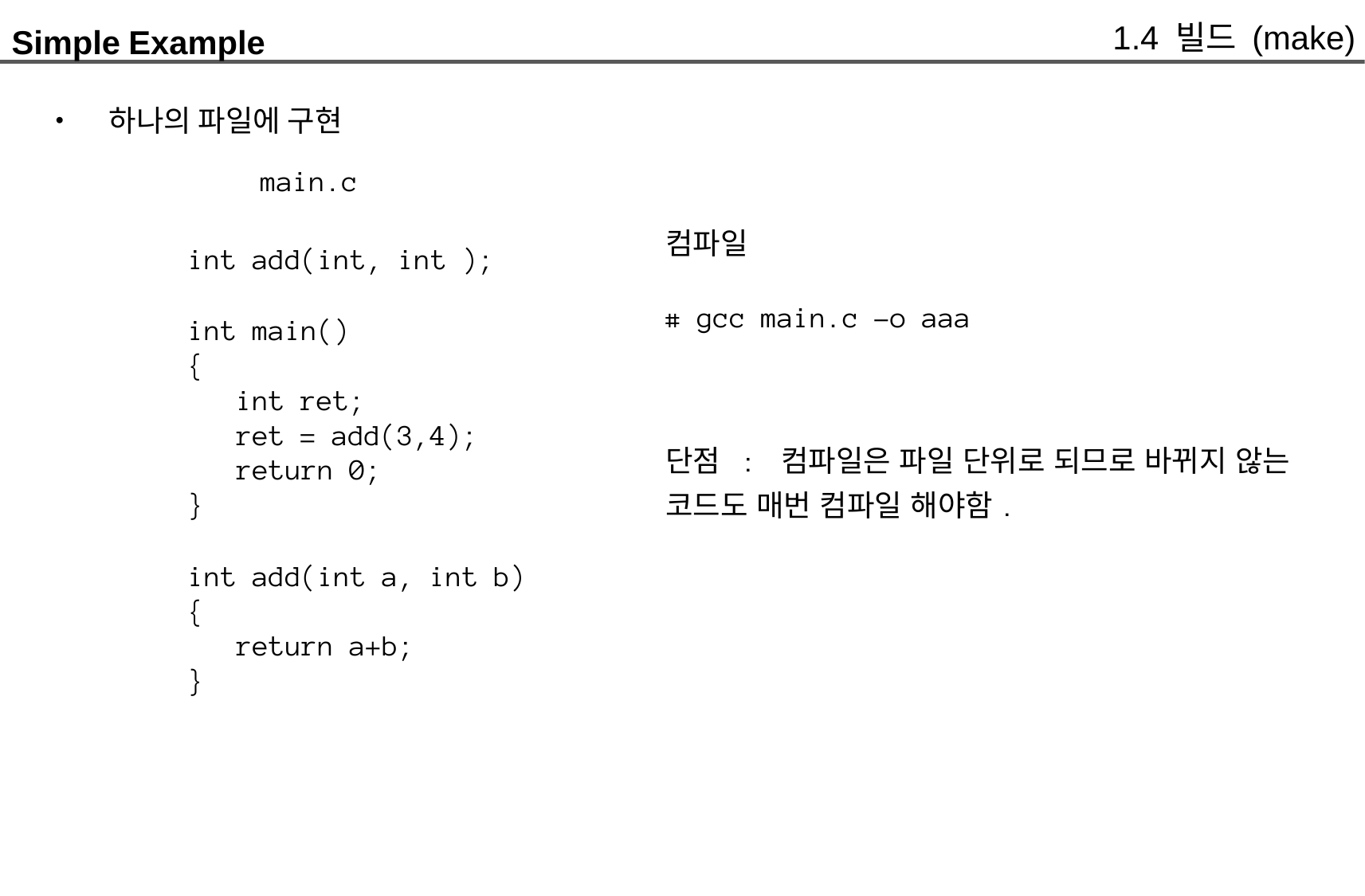

1.4 빌드 (make)
Simple Example

	•    하나의 파일에 구현

		main.c

컴파일

#  gcc  main.c  -o  aaa

단점  : 컴파일은 파일 단위로 되므로 바뀌지 않는 코드도 매번 컴파일 해야함.
int  add(int,  int  );

int  main()
{
	int  ret;
	ret  =  add(3,4);
	return  0;
}

int  add(int  a,  int  b)
{
	return  a+b;
}